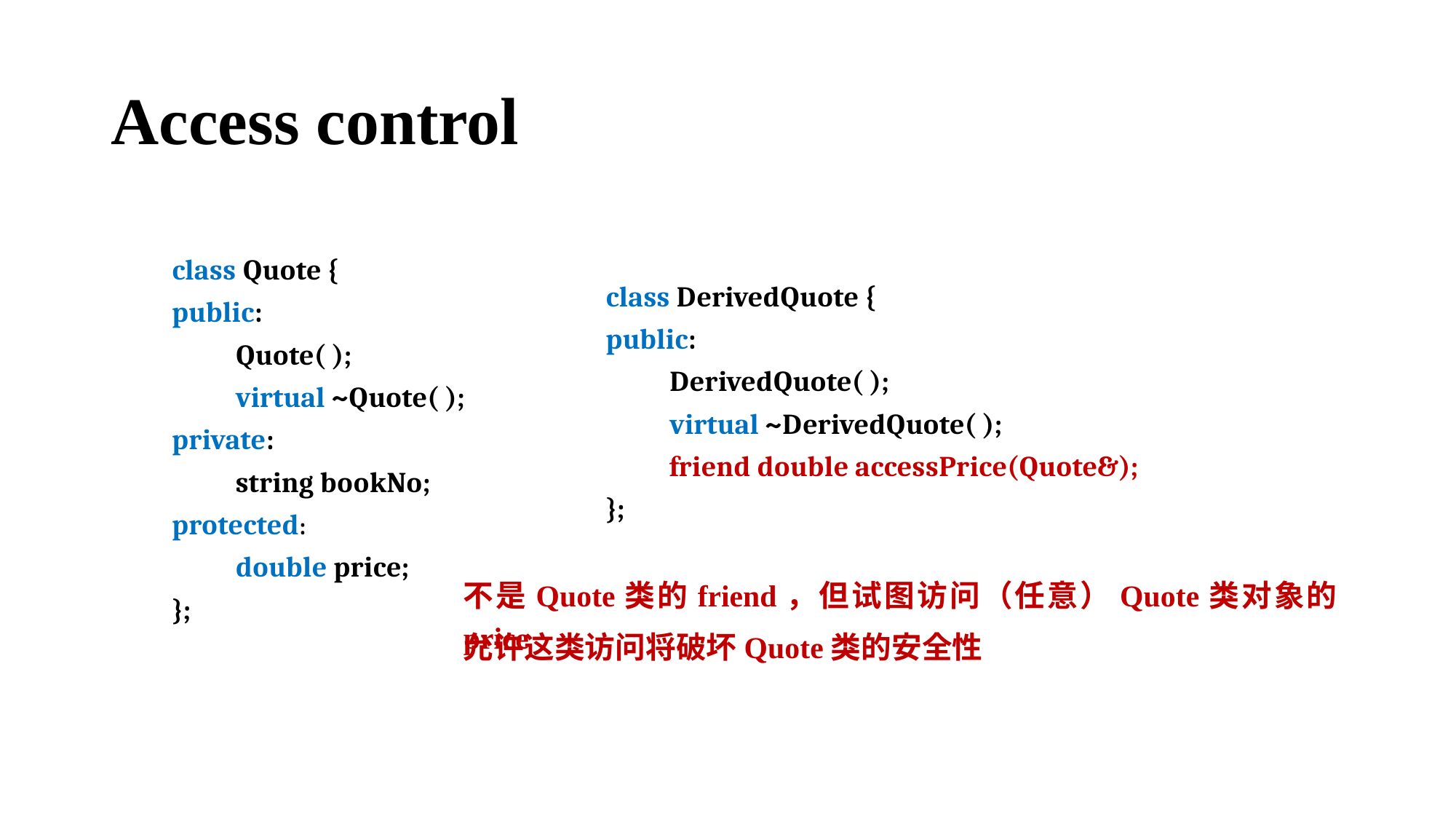

# Access control
class Quote {
public:
          Quote( );
          virtual ~Quote( );
private:
          string bookNo;
protected:
          double price;
};
class DerivedQuote {
public:
          DerivedQuote( );
          virtual ~DerivedQuote( );
          friend double accessPrice(Quote&);
};
不是Quote类的friend，但试图访问（任意）Quote类对象的price
允许这类访问将破坏Quote类的安全性